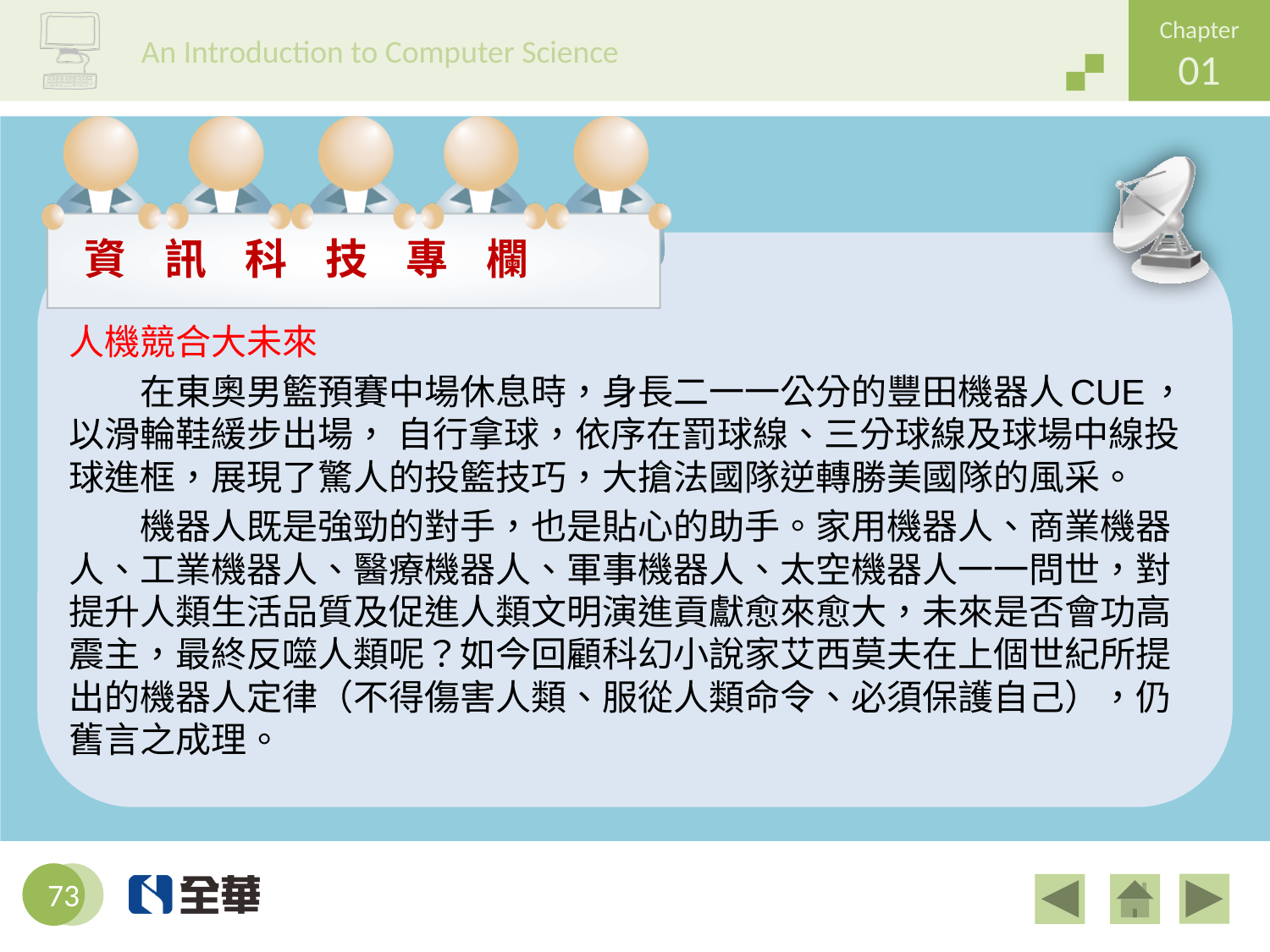

人機競合大未來
　　在東奧男籃預賽中場休息時，身長二一一公分的豐田機器人CUE，以滑輪鞋緩步出場， 自行拿球，依序在罰球線、三分球線及球場中線投球進框，展現了驚人的投籃技巧，大搶法國隊逆轉勝美國隊的風采。
　　機器人既是強勁的對手，也是貼心的助手。家用機器人、商業機器人、工業機器人、醫療機器人、軍事機器人、太空機器人一一問世，對提升人類生活品質及促進人類文明演進貢獻愈來愈大，未來是否會功高震主，最終反噬人類呢？如今回顧科幻小說家艾西莫夫在上個世紀所提出的機器人定律（不得傷害人類、服從人類命令、必須保護自己），仍舊言之成理。